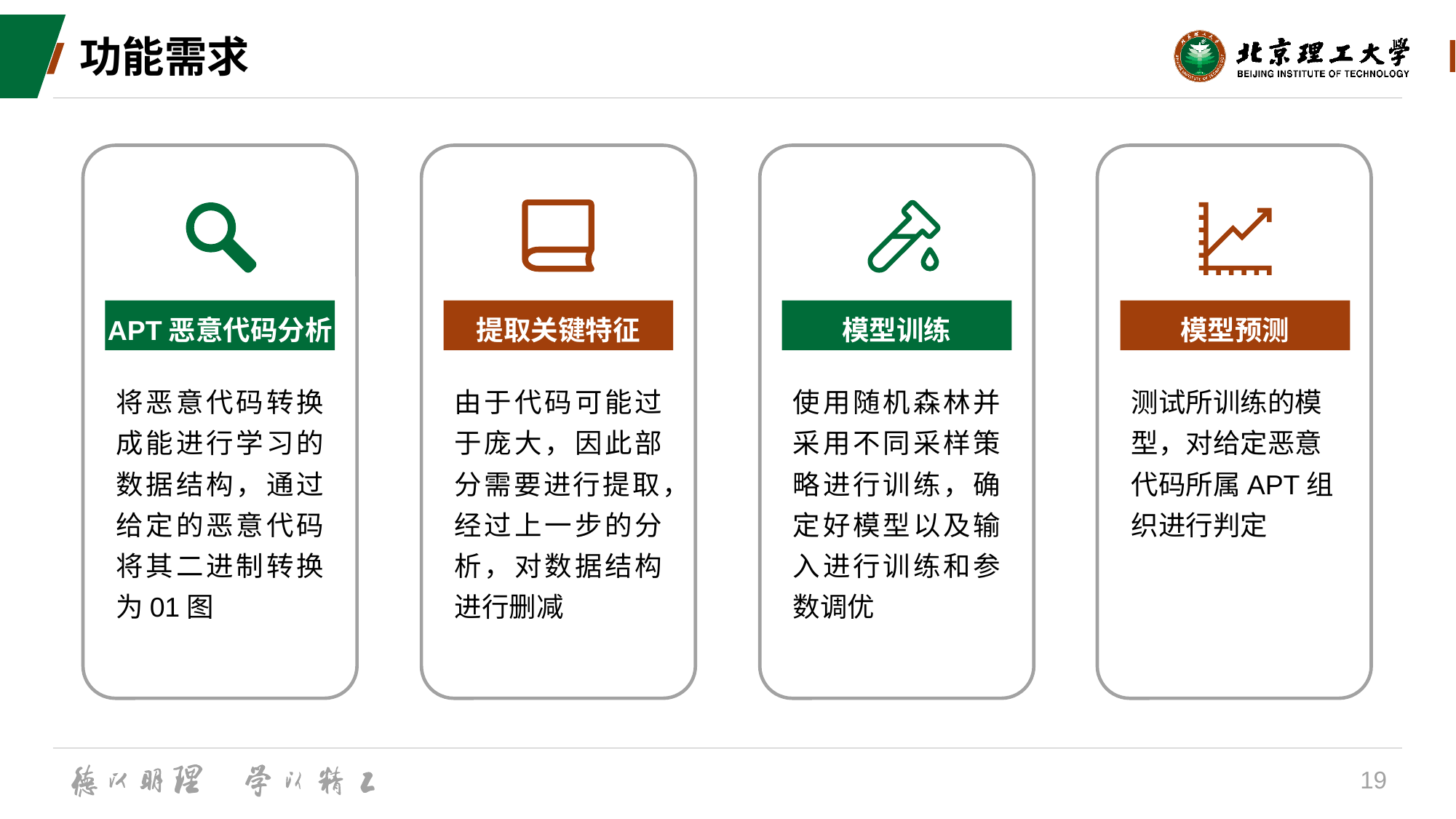

# 功能需求

APT恶意代码分析
提取关键特征
模型训练
模型预测
将恶意代码转换成能进行学习的数据结构，通过给定的恶意代码将其二进制转换为01图
由于代码可能过于庞大，因此部分需要进行提取，经过上一步的分析，对数据结构进行删减
使用随机森林并采用不同采样策略进行训练，确定好模型以及输入进行训练和参数调优
测试所训练的模型，对给定恶意代码所属APT组织进行判定